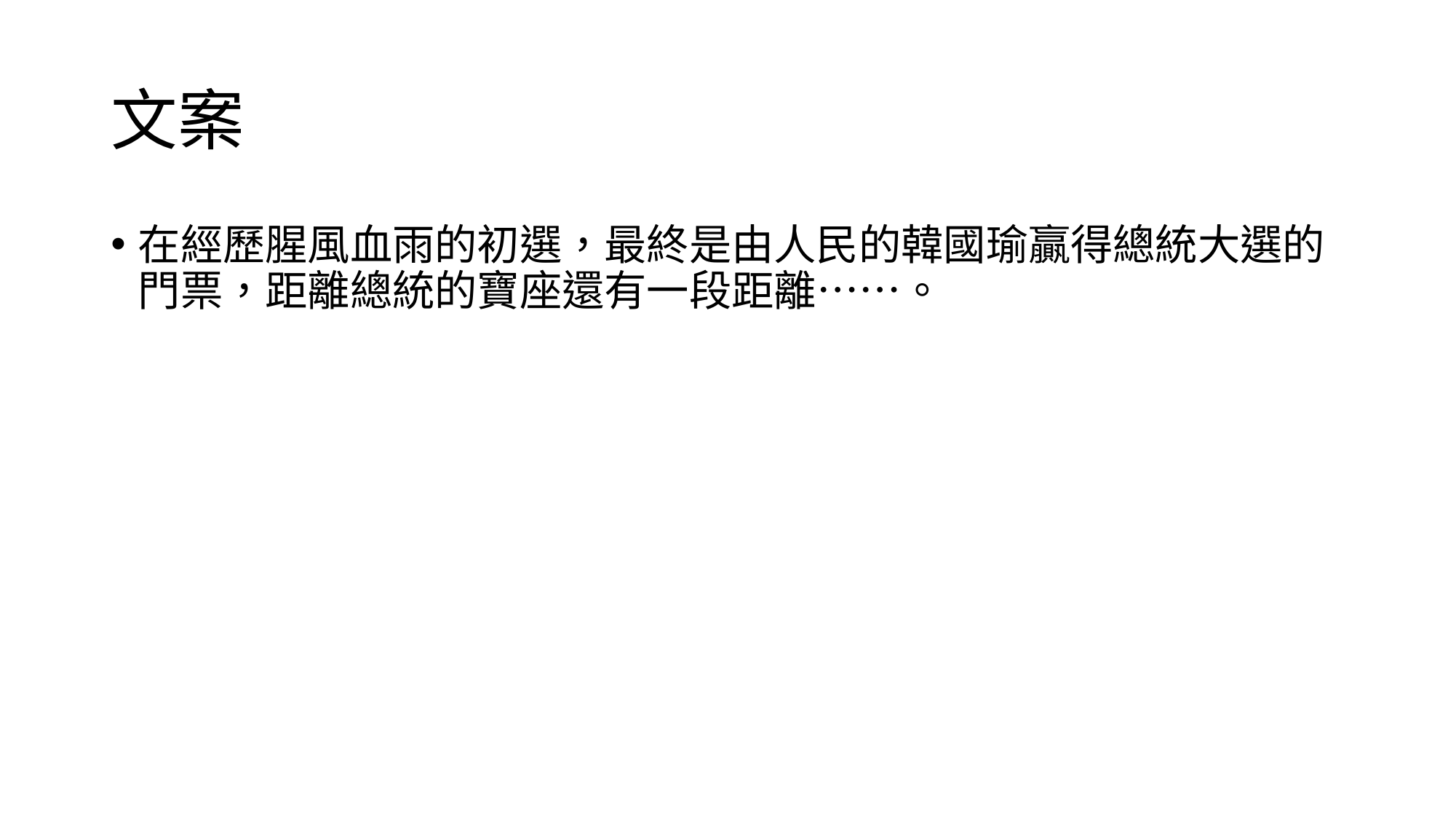

# 文案
在經歷腥風血雨的初選，最終是由人民的韓國瑜贏得總統大選的門票，距離總統的寶座還有一段距離……。